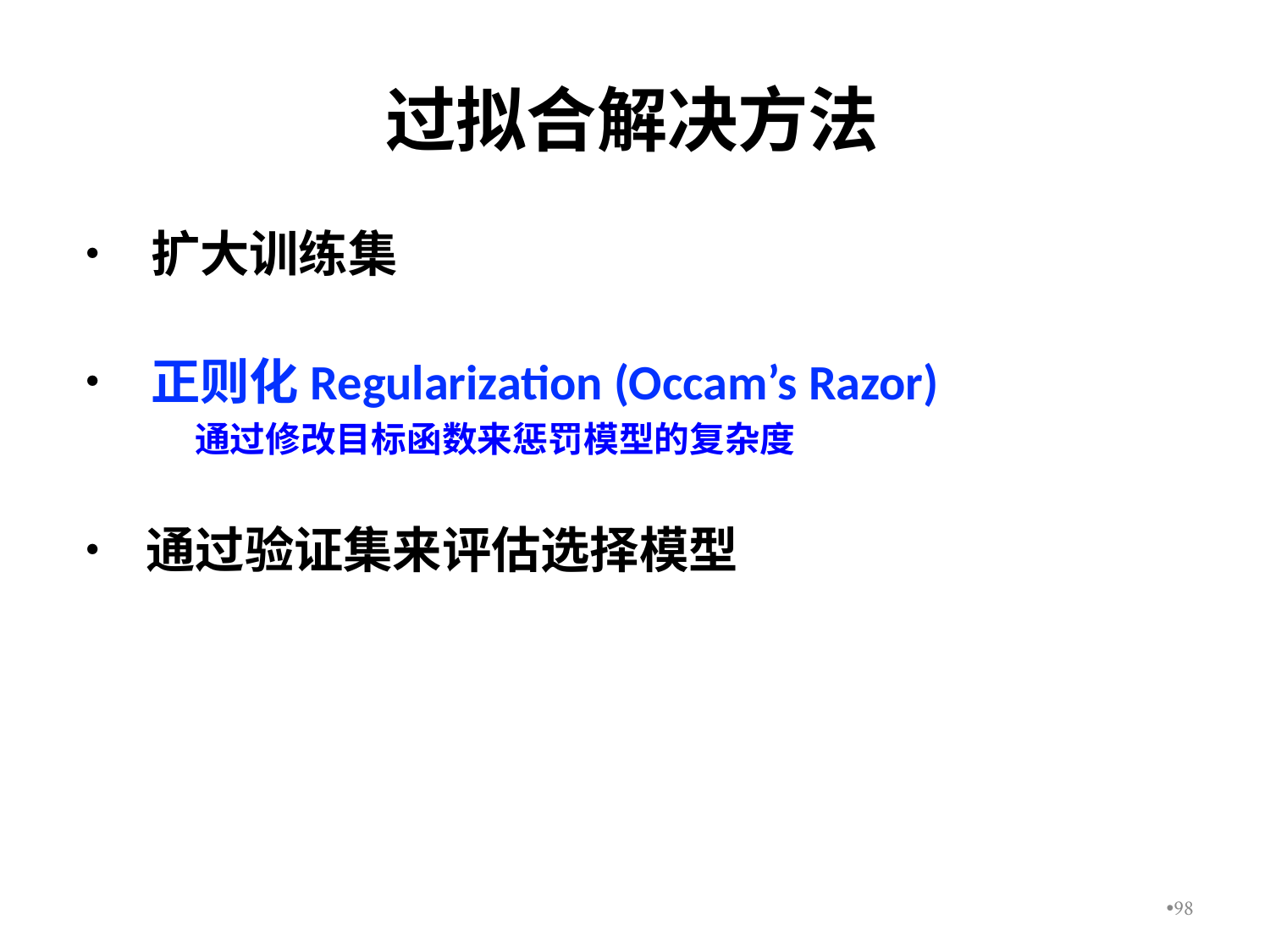

# 过拟合解决方法
•  扩大训练集

•  正则化Regularization (Occam’s Razor)
通过修改目标函数来惩罚模型的复杂度

•  通过验证集来评估选择模型

98